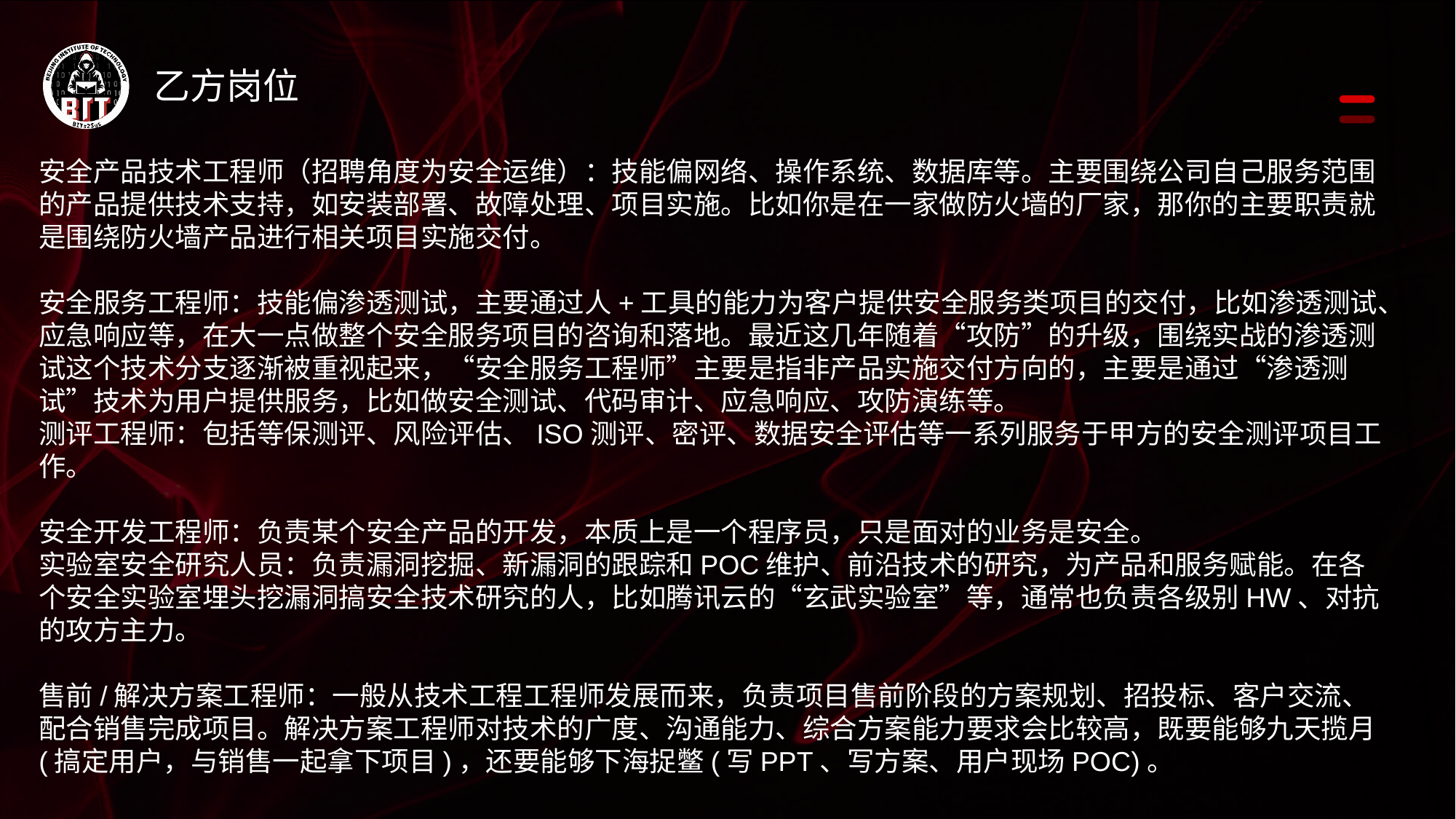

乙方岗位
安全产品技术工程师（招聘角度为安全运维）：技能偏网络、操作系统、数据库等。主要围绕公司自己服务范围的产品提供技术支持，如安装部署、故障处理、项目实施。比如你是在一家做防火墙的厂家，那你的主要职责就是围绕防火墙产品进行相关项目实施交付。

安全服务工程师：技能偏渗透测试，主要通过人+工具的能力为客户提供安全服务类项目的交付，比如渗透测试、应急响应等，在大一点做整个安全服务项目的咨询和落地。最近这几年随着“攻防”的升级，围绕实战的渗透测试这个技术分支逐渐被重视起来，“安全服务工程师”主要是指非产品实施交付方向的，主要是通过“渗透测试”技术为用户提供服务，比如做安全测试、代码审计、应急响应、攻防演练等。
测评工程师：包括等保测评、风险评估、ISO测评、密评、数据安全评估等一系列服务于甲方的安全测评项目工作。

安全开发工程师：负责某个安全产品的开发，本质上是一个程序员，只是面对的业务是安全。
实验室安全研究人员：负责漏洞挖掘、新漏洞的跟踪和POC维护、前沿技术的研究，为产品和服务赋能。在各个安全实验室埋头挖漏洞搞安全技术研究的人，比如腾讯云的“玄武实验室”等，通常也负责各级别HW、对抗的攻方主力。

售前/解决方案工程师：一般从技术工程工程师发展而来，负责项目售前阶段的方案规划、招投标、客户交流、配合销售完成项目。解决方案工程师对技术的广度、沟通能力、综合方案能力要求会比较高，既要能够九天揽月(搞定用户，与销售一起拿下项目)，还要能够下海捉鳖(写PPT、写方案、用户现场POC)。